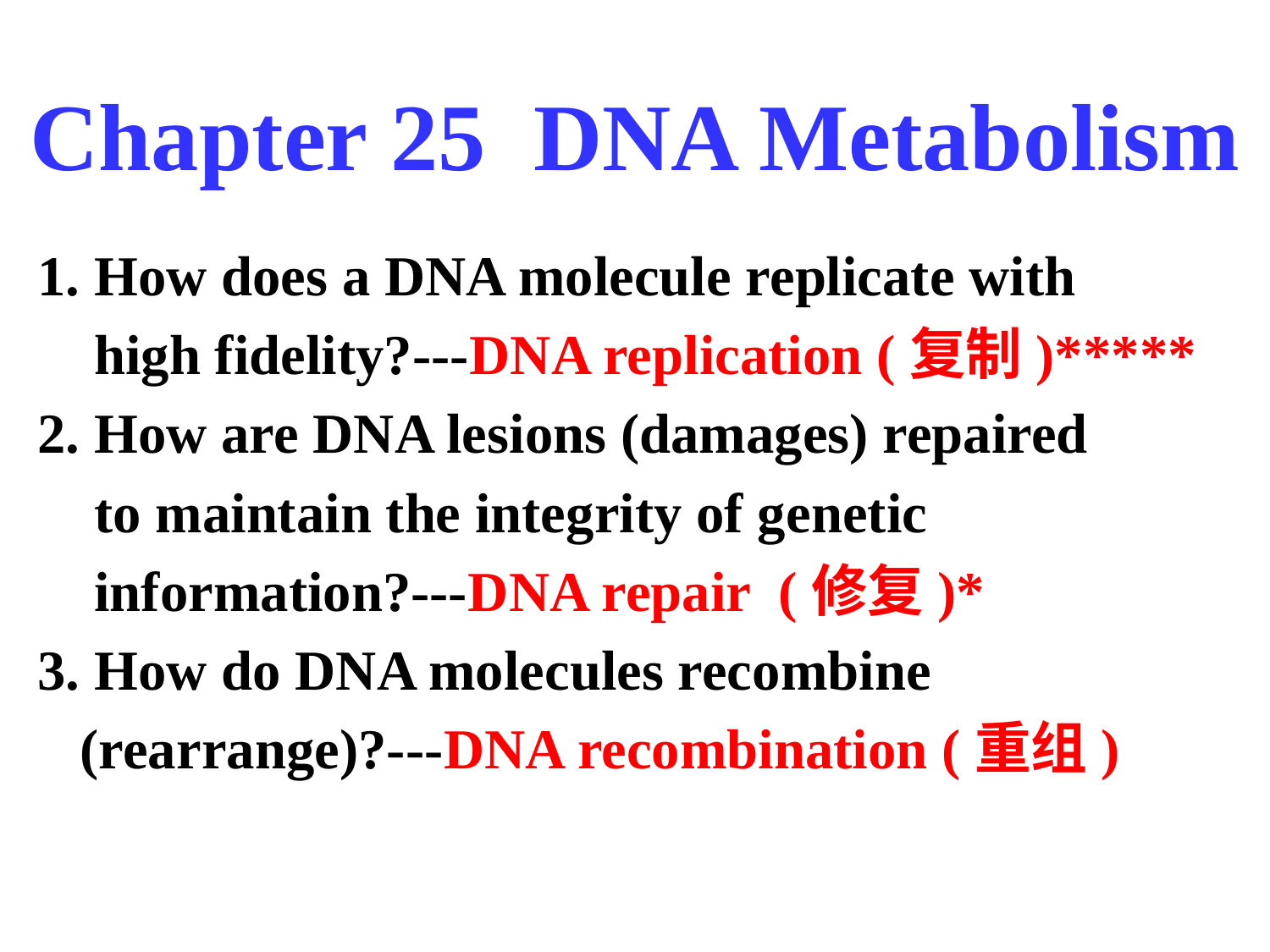

# Chapter 25  DNA Metabolism
1. How does a DNA molecule replicate with
    high fidelity?---DNA replication (复制)*****
2. How are DNA lesions (damages) repaired
    to maintain the integrity of genetic
    information?---DNA repair  (修复)*
3. How do DNA molecules recombine
   (rearrange)?---DNA recombination (重组)